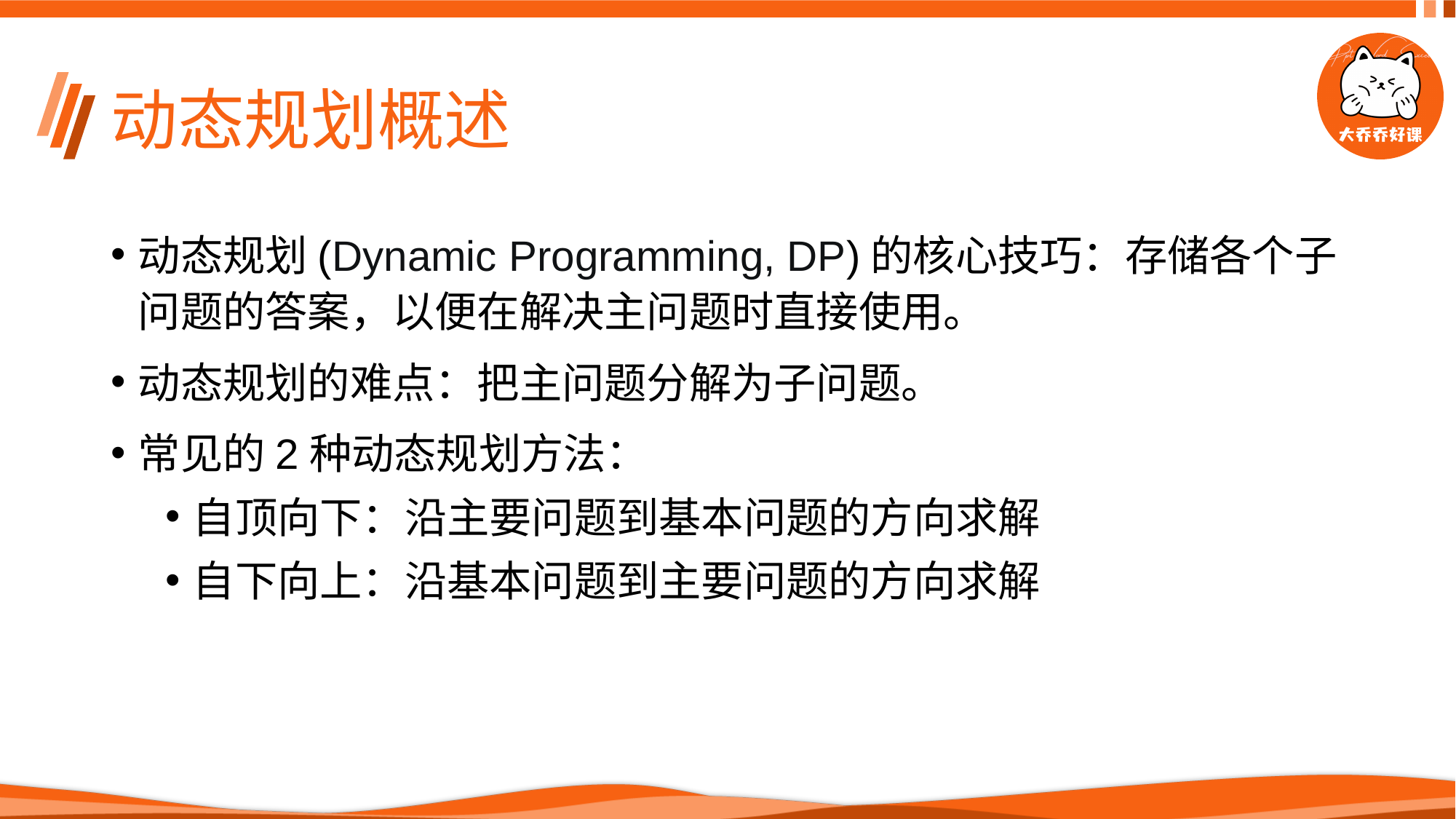

# 动态规划概述
动态规划(Dynamic Programming, DP)的核心技巧：存储各个子问题的答案，以便在解决主问题时直接使用。
动态规划的难点：把主问题分解为子问题。
常见的2种动态规划方法：
自顶向下：沿主要问题到基本问题的方向求解
自下向上：沿基本问题到主要问题的方向求解